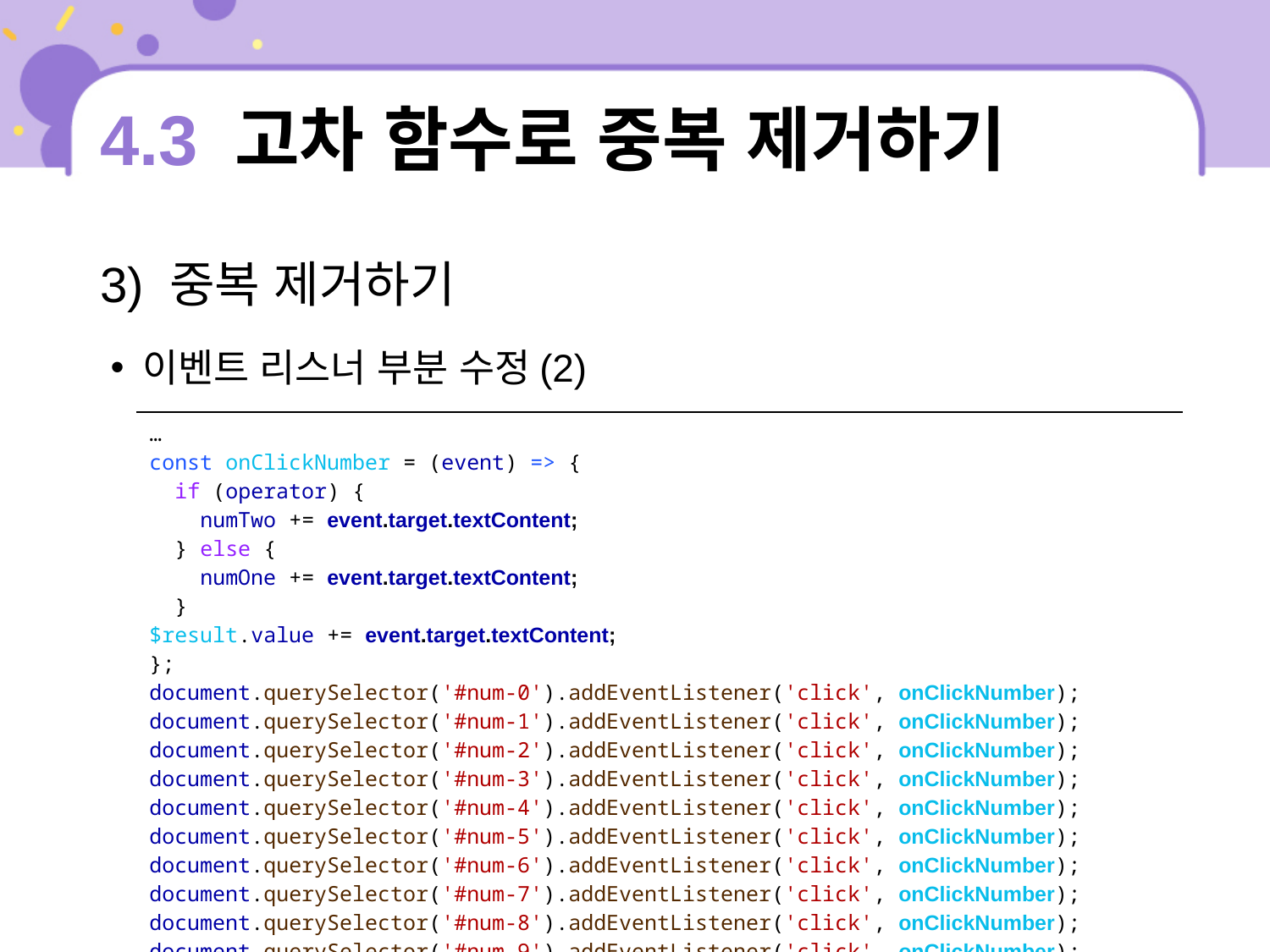

# 4.3 고차 함수로 중복 제거하기
3) 중복 제거하기
이벤트 리스너 부분 수정(2)

| … const onClickNumber = (event) => { if (operator) { numTwo += event.target.textContent; } else { numOne += event.target.textContent; } $result.value += event.target.textContent; }; document.querySelector('#num-0').addEventListener('click', onClickNumber); document.querySelector('#num-1').addEventListener('click', onClickNumber); document.querySelector('#num-2').addEventListener('click', onClickNumber); document.querySelector('#num-3').addEventListener('click', onClickNumber); document.querySelector('#num-4').addEventListener('click', onClickNumber); document.querySelector('#num-5').addEventListener('click', onClickNumber); document.querySelector('#num-6').addEventListener('click', onClickNumber); document.querySelector('#num-7').addEventListener('click', onClickNumber); document.querySelector('#num-8').addEventListener('click', onClickNumber); document.querySelector('#num-9').addEventListener('click', onClickNumber); … |
| --- |